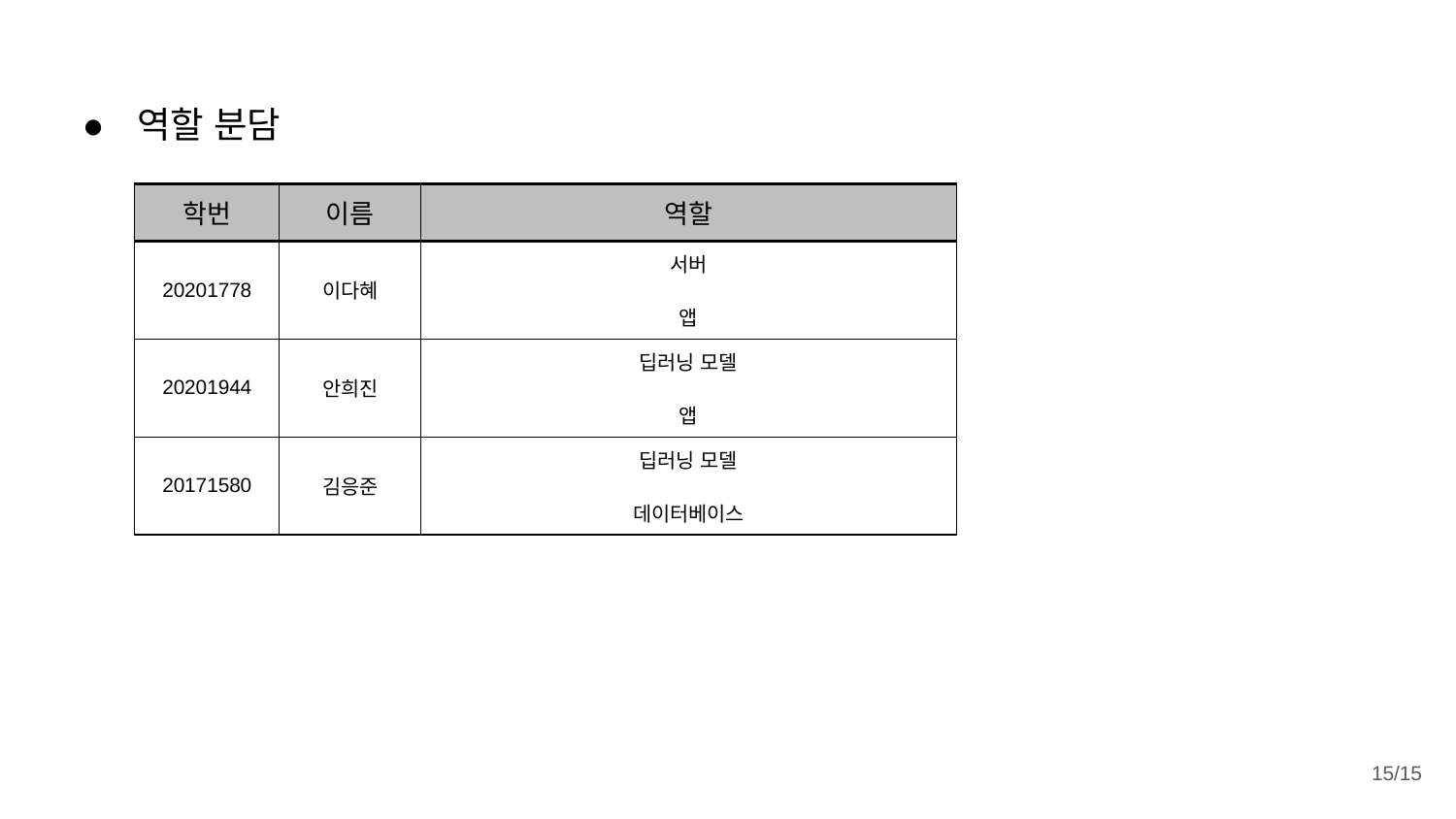

# 역할 분담
| 학번 | 이름 | 역할 |
| --- | --- | --- |
| 20201778 | 이다혜 | 서버 앱 |
| 20201944 | 안희진 | 딥러닝 모델 앱 |
| 20171580 | 김응준 | 딥러닝 모델 데이터베이스 |
15/15